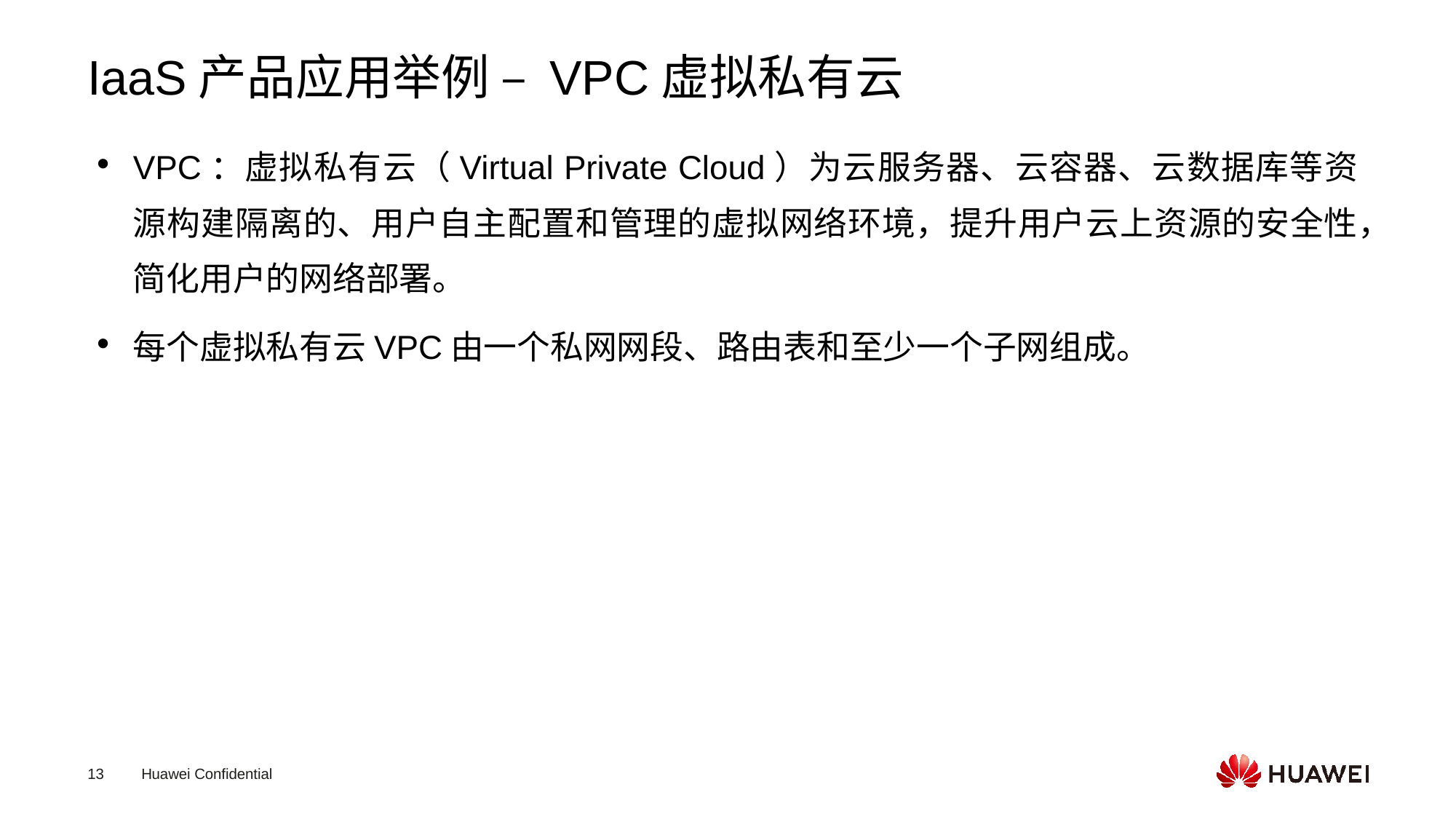

# IaaS产品应用举例 – VPC虚拟私有云
VPC：虚拟私有云（Virtual Private Cloud）为云服务器、云容器、云数据库等资源构建隔离的、用户自主配置和管理的虚拟网络环境，提升用户云上资源的安全性，简化用户的网络部署。
每个虚拟私有云VPC由一个私网网段、路由表和至少一个子网组成。